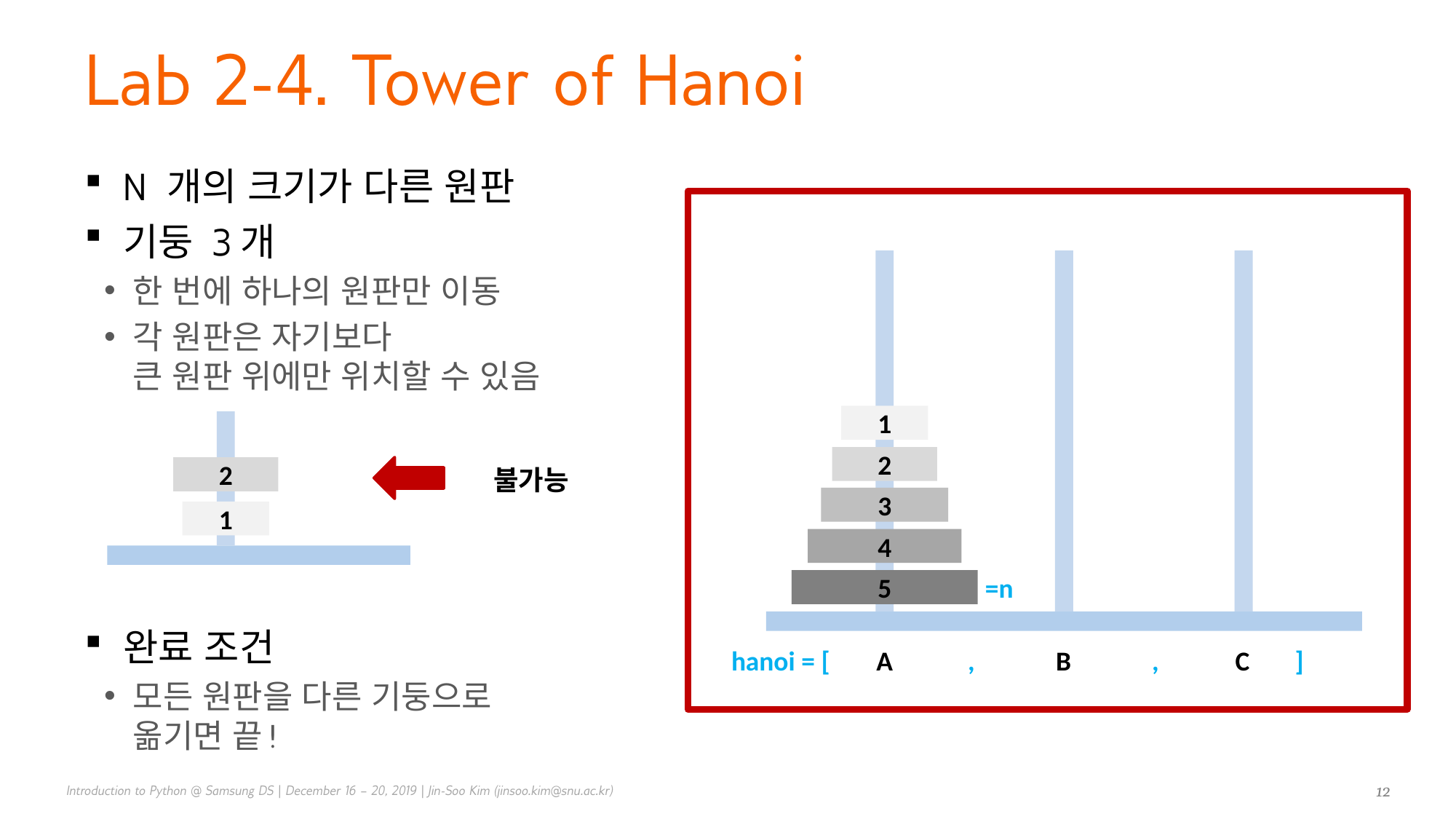

# Lab 2-4. Tower of Hanoi
N 개의 크기가 다른 원판
기둥 3개
한 번에 하나의 원판만 이동
각 원판은 자기보다
큰 원판 위에만 위치할 수 있음

완료 조건
모든 원판을 다른 기둥으로
옮기면 끝!

1

2
2

불가능
3
1
4

=n
hanoi = [
,
,
]
5

A
B
C